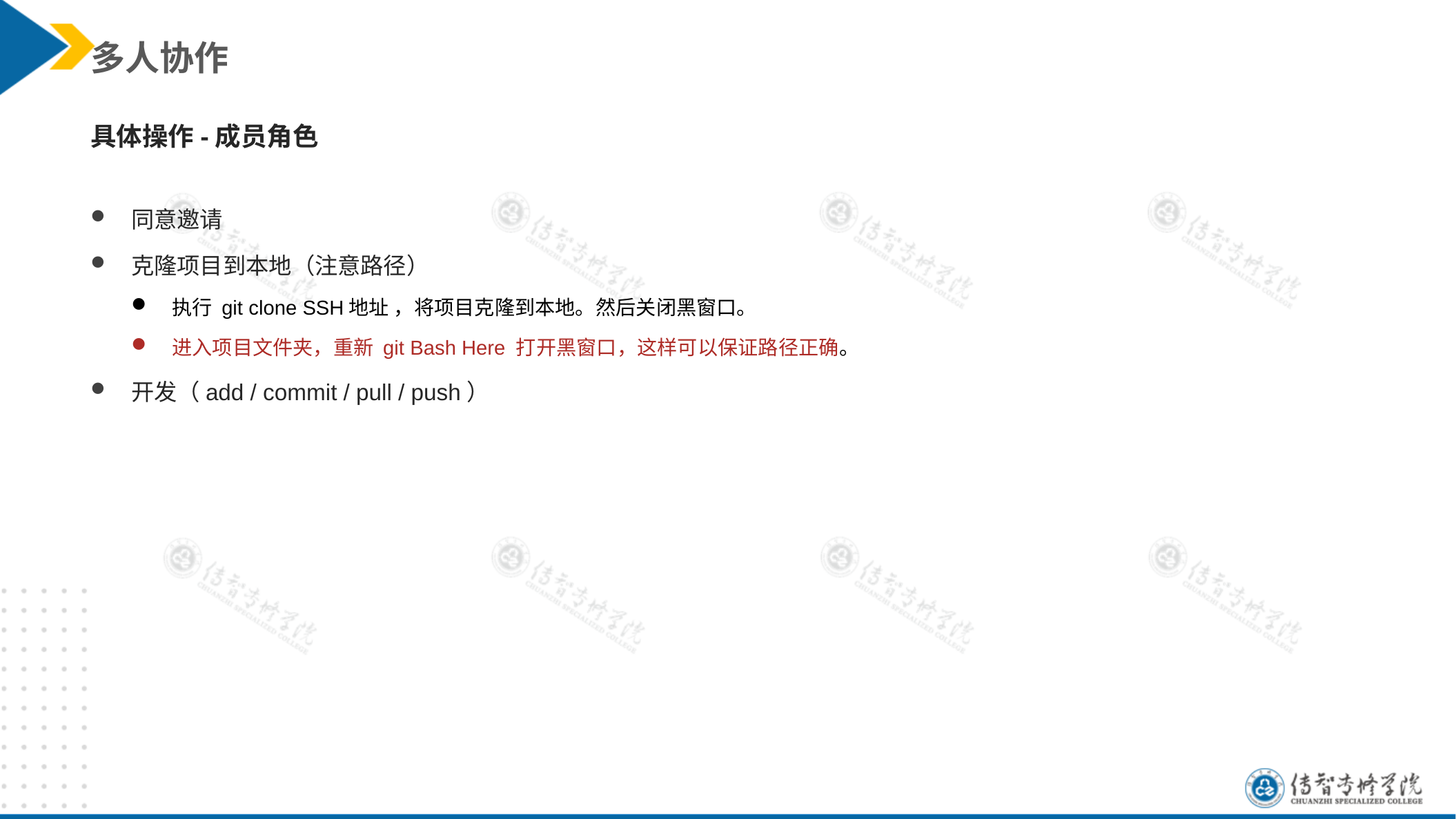

多人协作
具体操作-成员角色
同意邀请
克隆项目到本地（注意路径）
执行 git clone SSH地址 ，将项目克隆到本地。然后关闭黑窗口。
进入项目文件夹，重新 git Bash Here 打开黑窗口，这样可以保证路径正确。
开发（add / commit / pull / push）